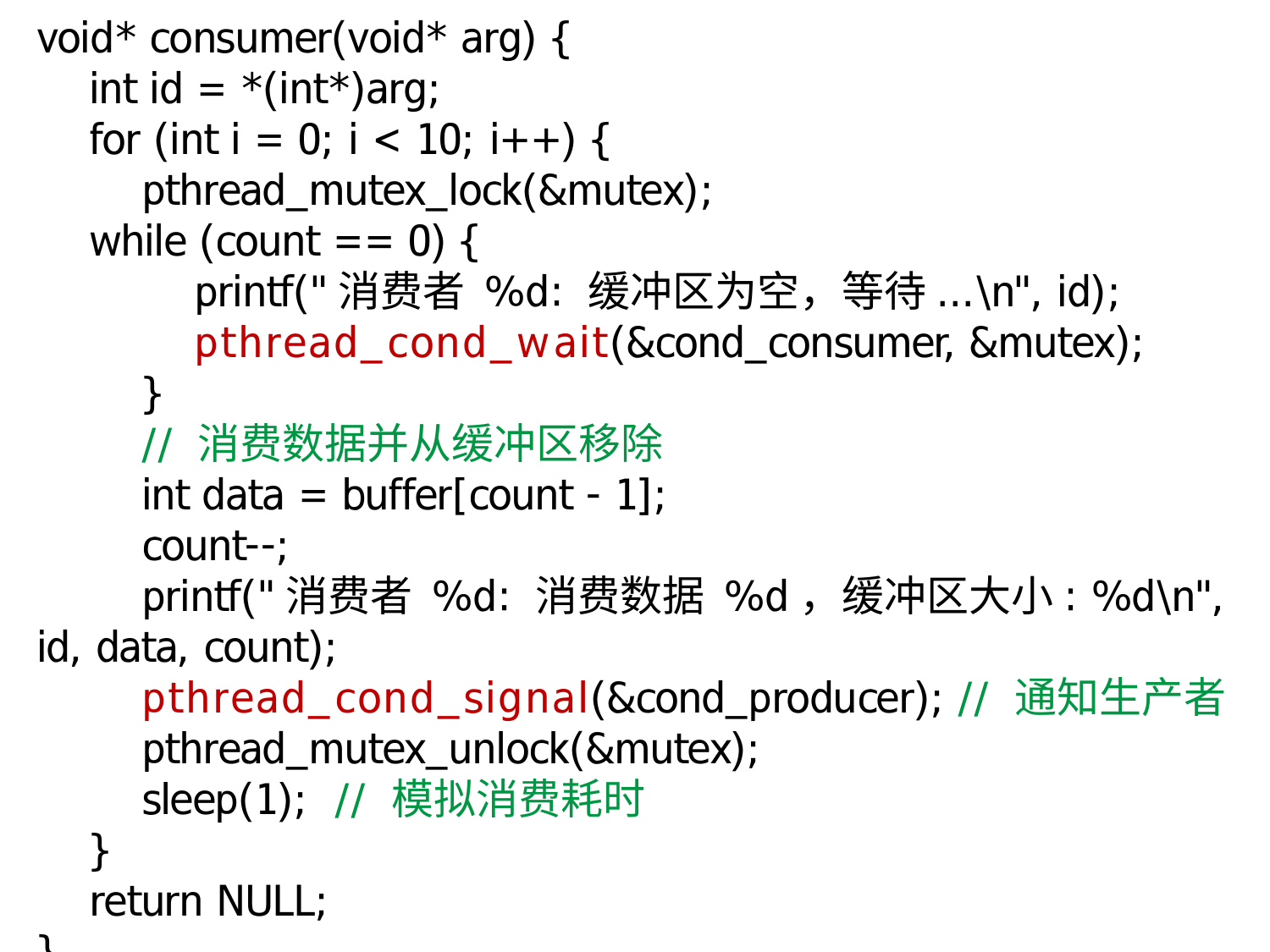

void* consumer(void* arg) {
    int id = *(int*)arg;
    for (int i = 0; i < 10; i++) {
        pthread_mutex_lock(&mutex);
    while (count == 0) {
            printf("消费者 %d: 缓冲区为空，等待...\n", id);
            pthread_cond_wait(&cond_consumer, &mutex);
        }
        // 消费数据并从缓冲区移除
        int data = buffer[count - 1];
        count--;
        printf("消费者 %d: 消费数据 %d，缓冲区大小: %d\n", id, data, count);
        pthread_cond_signal(&cond_producer); // 通知生产者
        pthread_mutex_unlock(&mutex);
        sleep(1);  // 模拟消费耗时
    }
    return NULL;
}